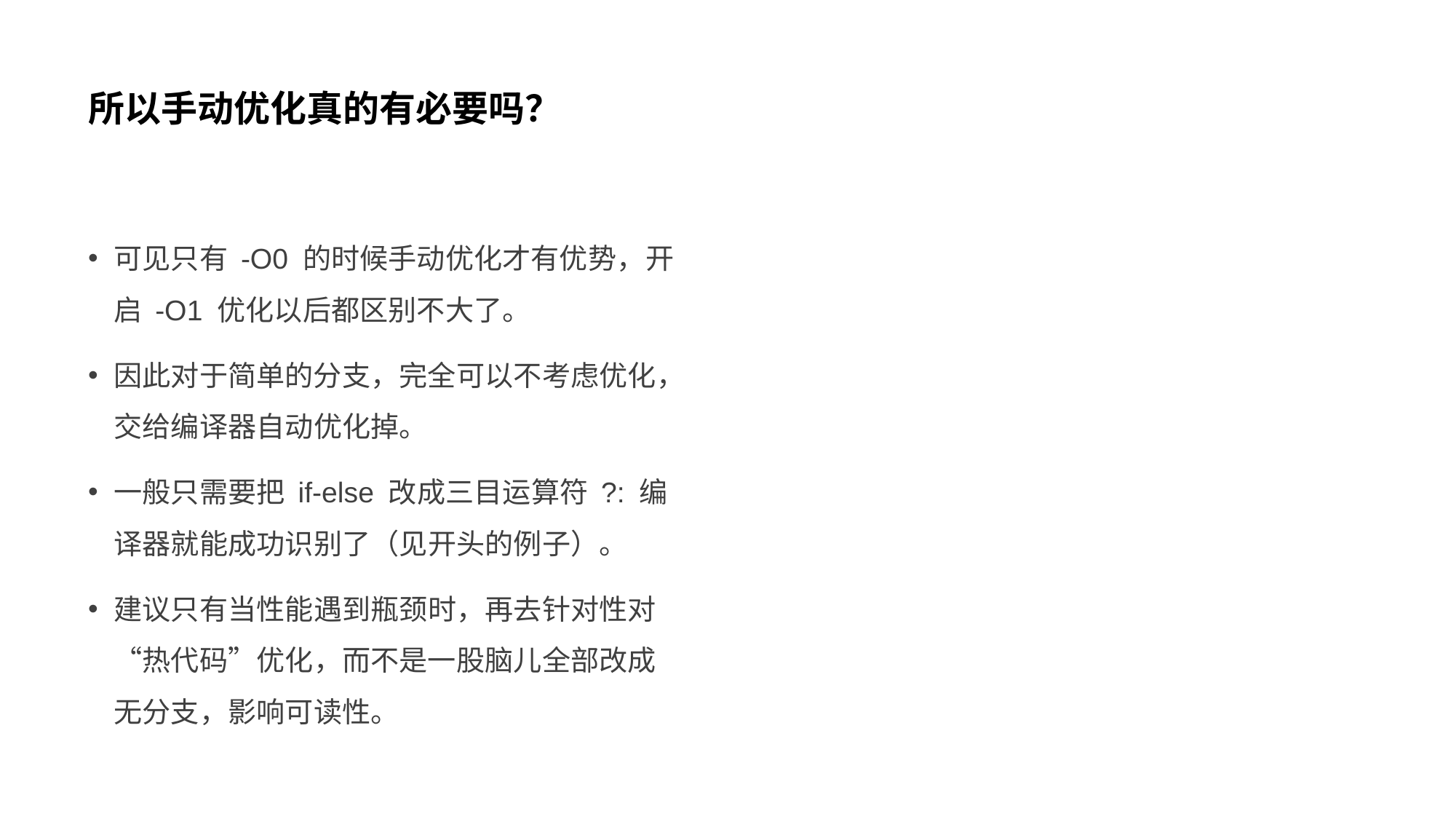

# 所以手动优化真的有必要吗？
可见只有 -O0 的时候手动优化才有优势，开启 -O1 优化以后都区别不大了。
因此对于简单的分支，完全可以不考虑优化，交给编译器自动优化掉。
一般只需要把 if-else 改成三目运算符 ?: 编译器就能成功识别了（见开头的例子）。
建议只有当性能遇到瓶颈时，再去针对性对“热代码”优化，而不是一股脑儿全部改成无分支，影响可读性。